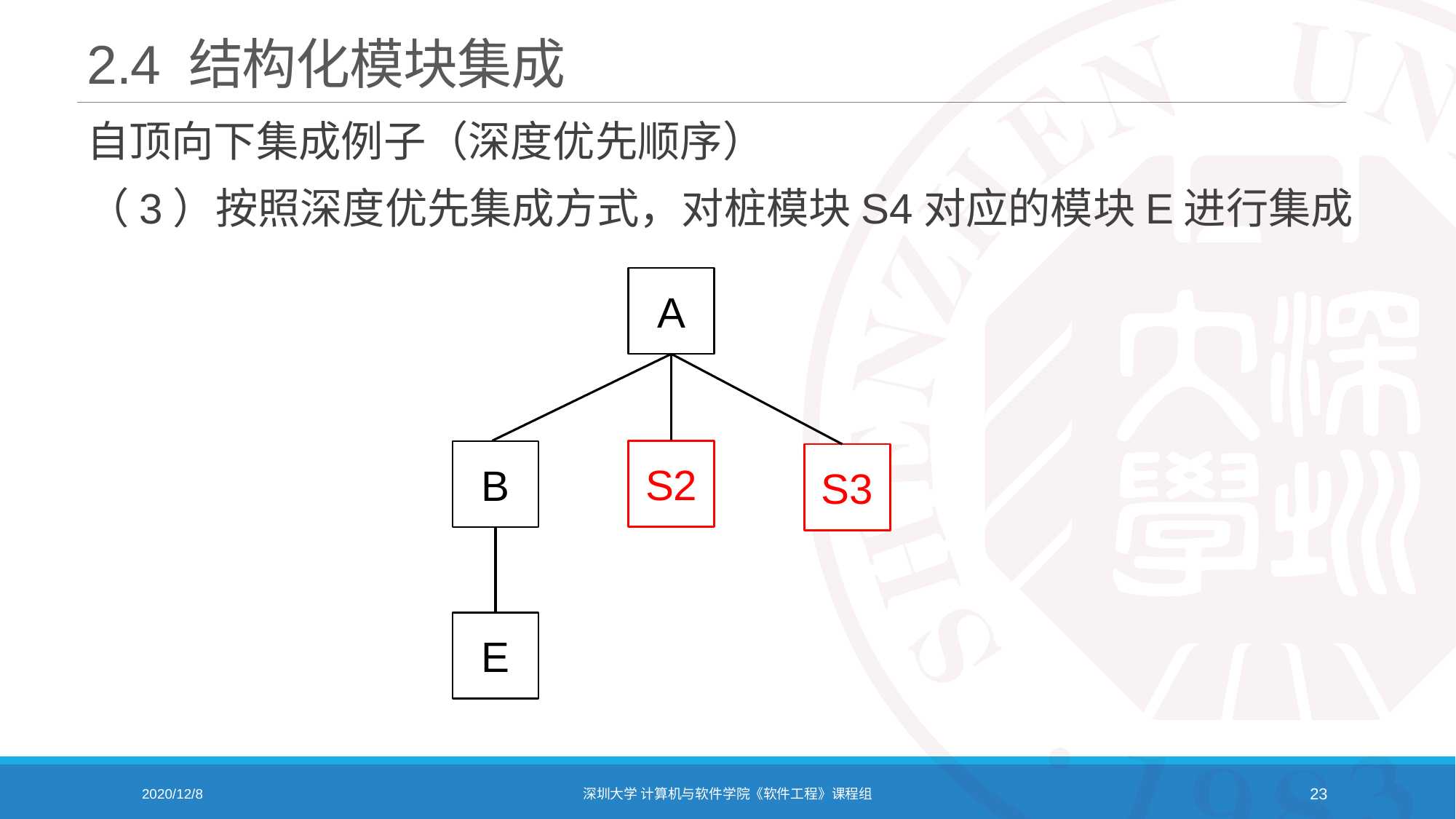

# 2.4 结构化模块集成
自顶向下集成例子（深度优先顺序）
（3）按照深度优先集成方式，对桩模块S4对应的模块E进行集成
A
S2
B
S3
E
2020/12/8
深圳大学 计算机与软件学院《软件工程》课程组
23